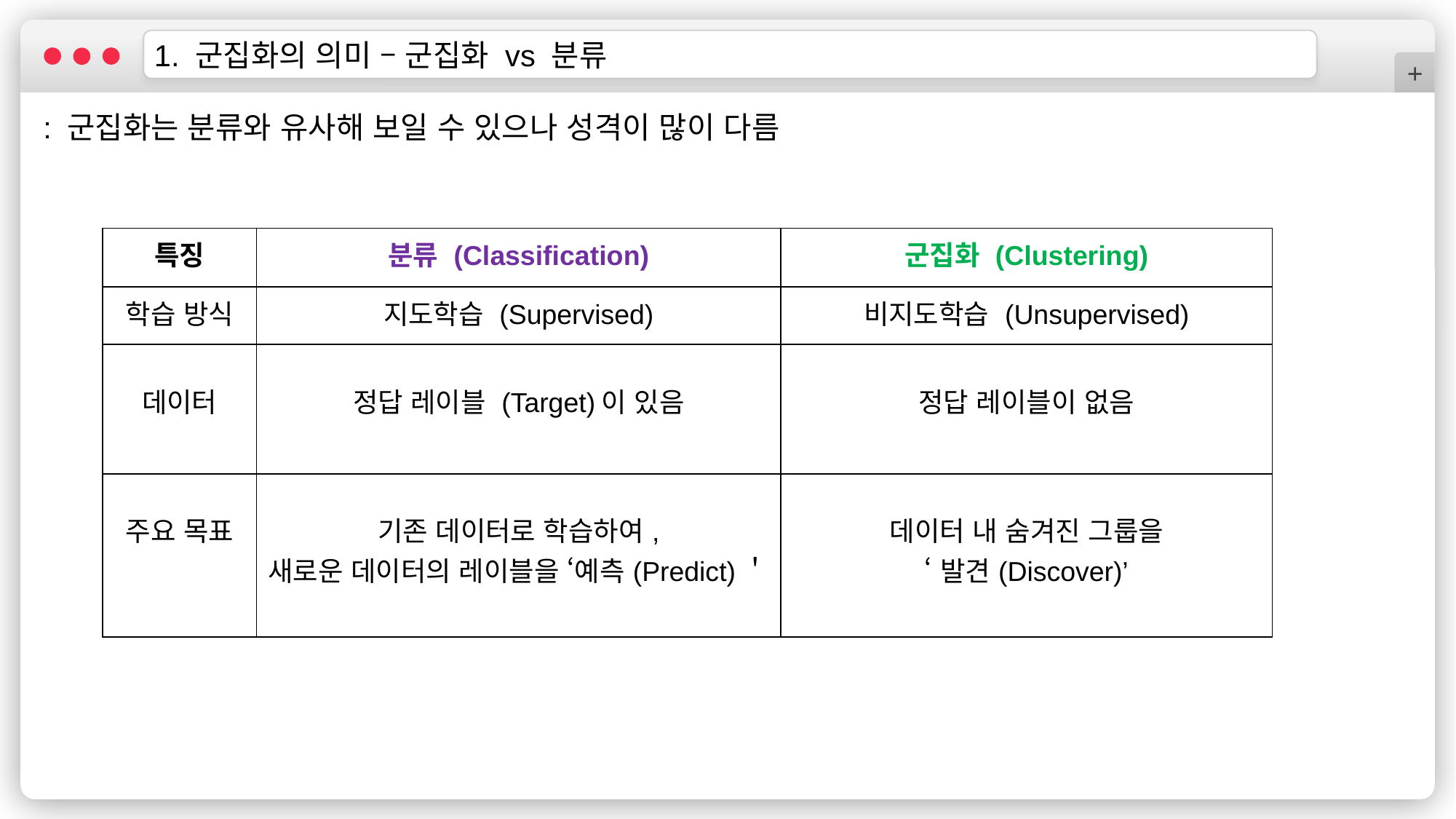

1. 군집화의 의미 – 군집화 vs 분류

+
: 군집화는 분류와 유사해 보일 수 있으나 성격이 많이 다름
| 특징 | 분류 (Classification) | 군집화 (Clustering) |
| --- | --- | --- |
| 학습 방식 | 지도학습 (Supervised) | 비지도학습 (Unsupervised) |
| 데이터 | 정답 레이블 (Target)이 있음 | 정답 레이블이 없음 |
| 주요 목표 | 기존 데이터로 학습하여, 새로운 데이터의 레이블을 ‘예측(Predict)＇ | 데이터 내 숨겨진 그룹을 ‘발견(Discover)’ |